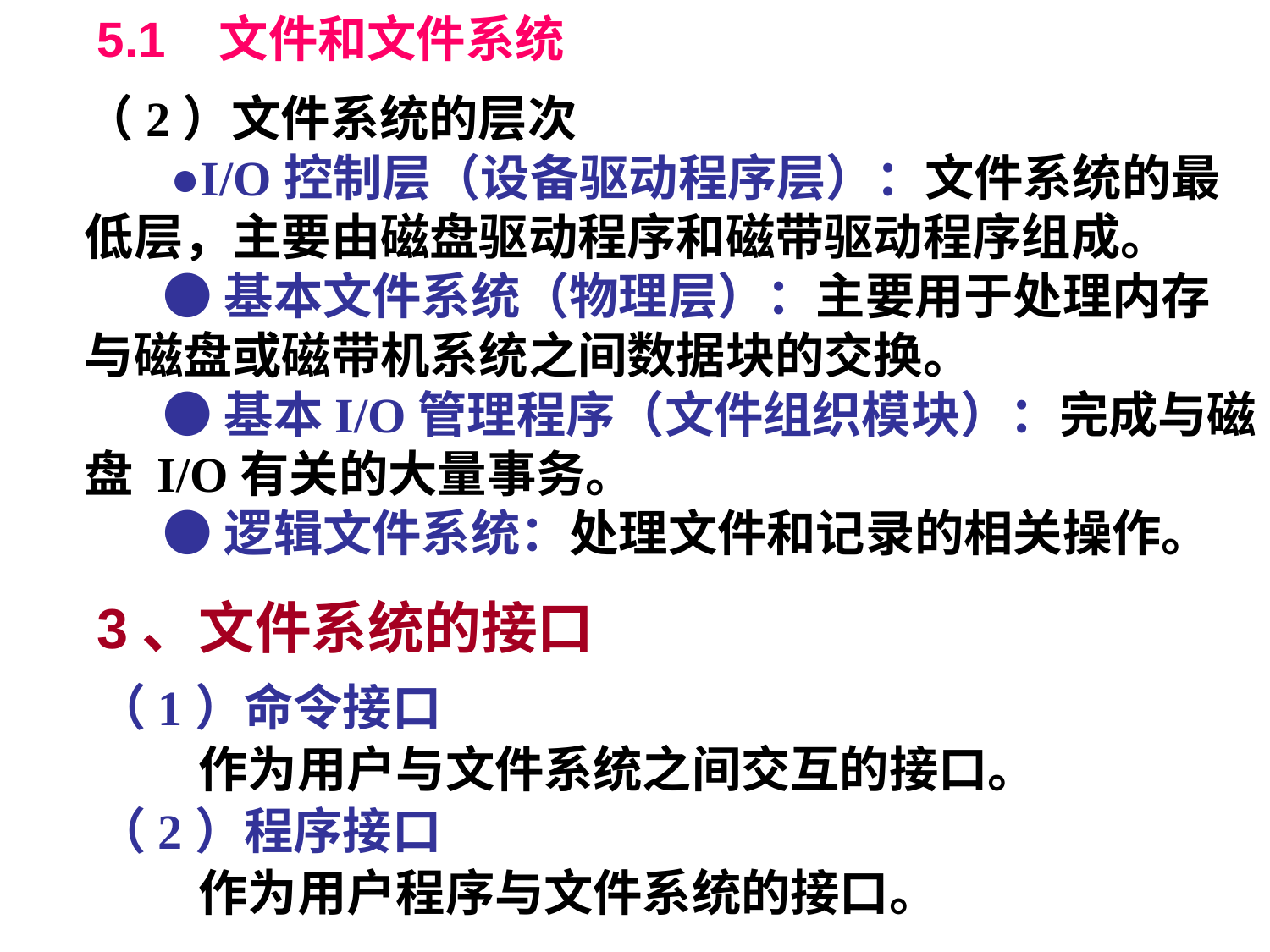

# 5.1   文件和文件系统
（2）文件系统的层次
       ●I/O控制层（设备驱动程序层）：文件系统的最低层，主要由磁盘驱动程序和磁带驱动程序组成。
       ●基本文件系统（物理层）：主要用于处理内存与磁盘或磁带机系统之间数据块的交换。
       ●基本I/O管理程序（文件组织模块）：完成与磁盘 I/O有关的大量事务。
       ●逻辑文件系统：处理文件和记录的相关操作。
3、文件系统的接口
（1）命令接口
        作为用户与文件系统之间交互的接口。
（2）程序接口
        作为用户程序与文件系统的接口。